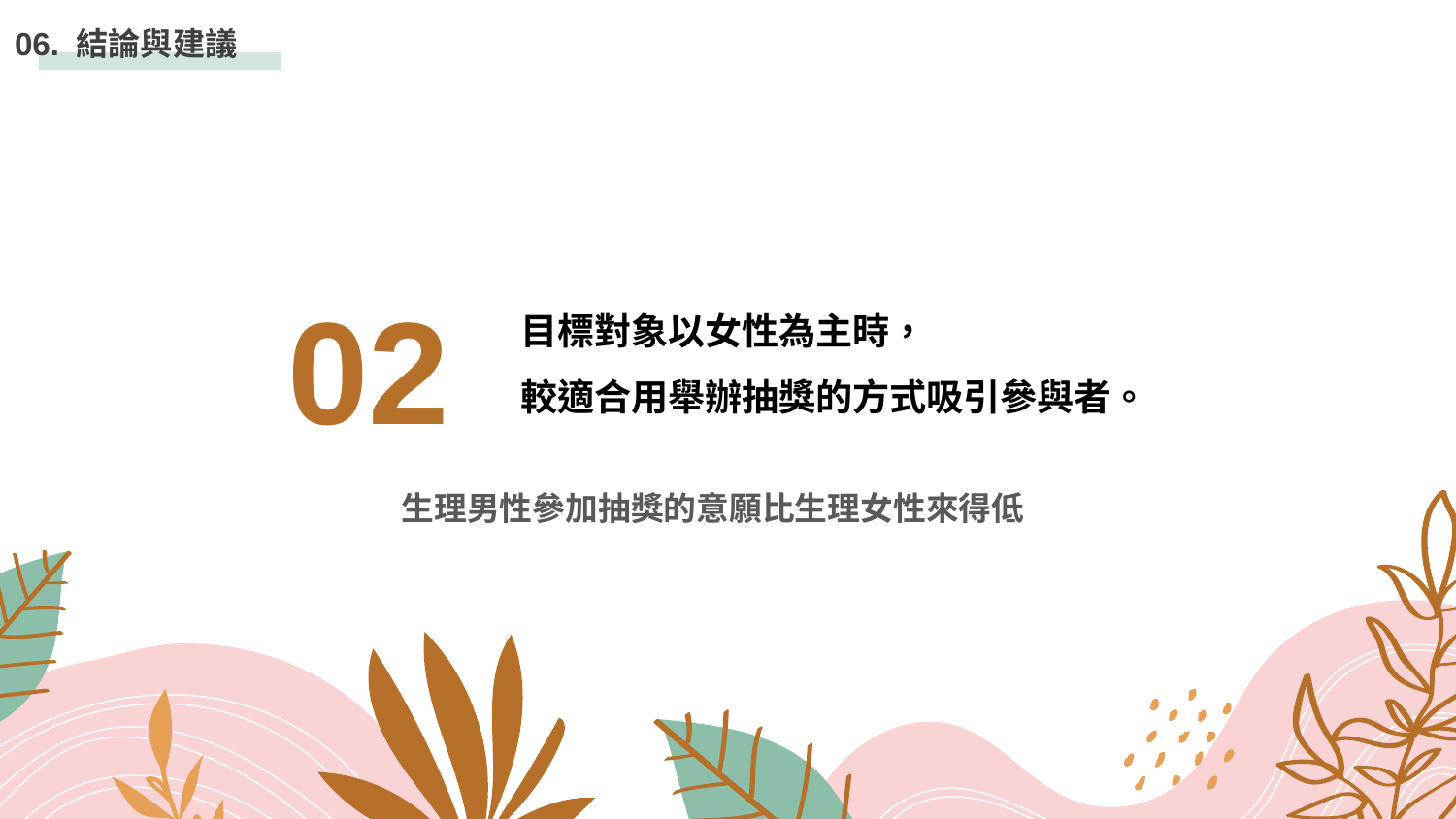

06. 結論與建議

02
目標對象以女性為主時，
較適合用舉辦抽獎的方式吸引參與者。
生理男性參加抽獎的意願比生理女性來得低